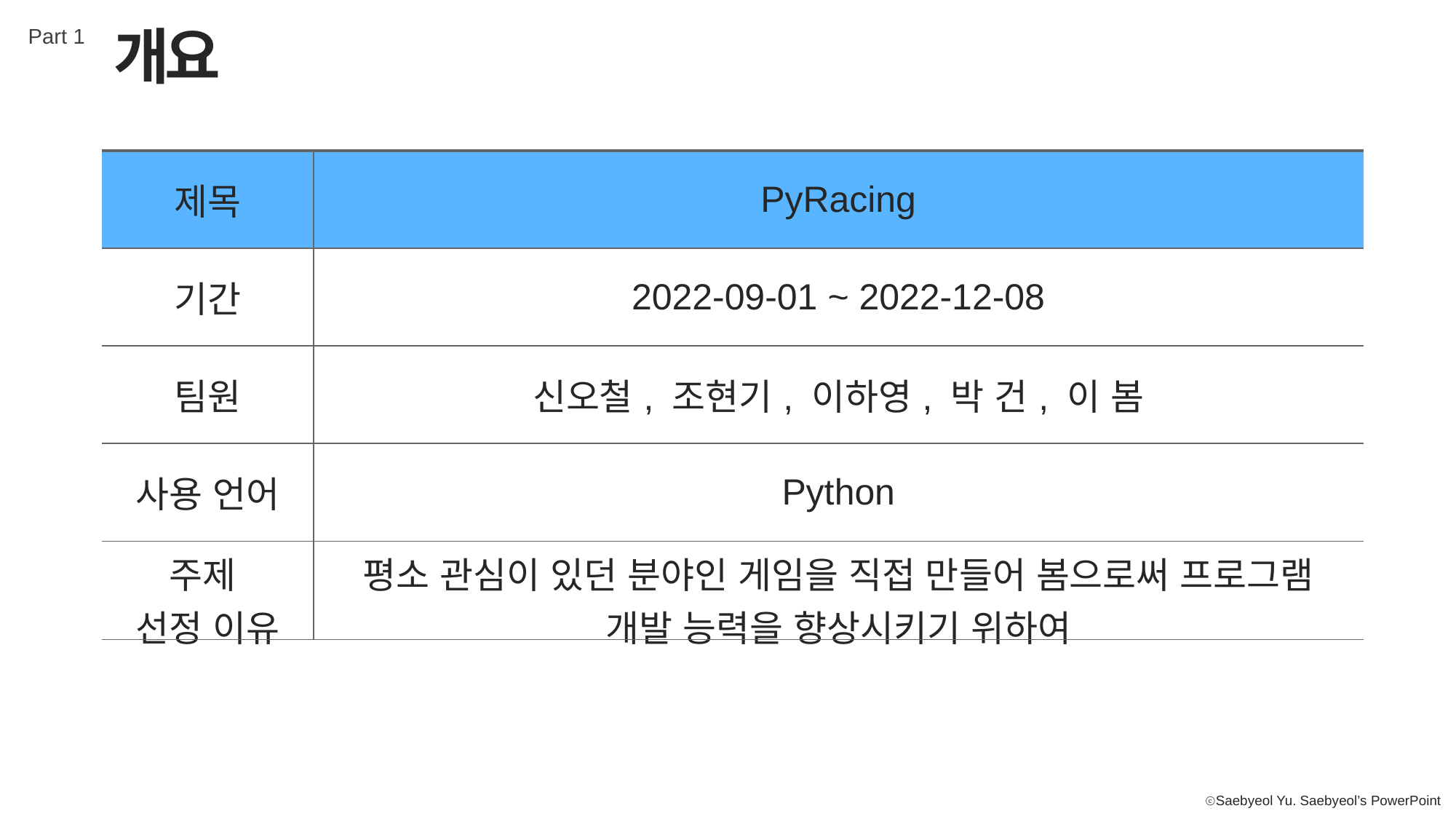

개요
Part 1
| 제목 | PyRacing |
| --- | --- |
| 기간 | 2022-09-01 ~ 2022-12-08 |
| 팀원 | 신오철, 조현기, 이하영, 박 건, 이 봄 |
| 사용 언어 | Python |
| 주제 선정 이유 | 평소 관심이 있던 분야인 게임을 직접 만들어 봄으로써 프로그램 개발 능력을 향상시키기 위하여 |